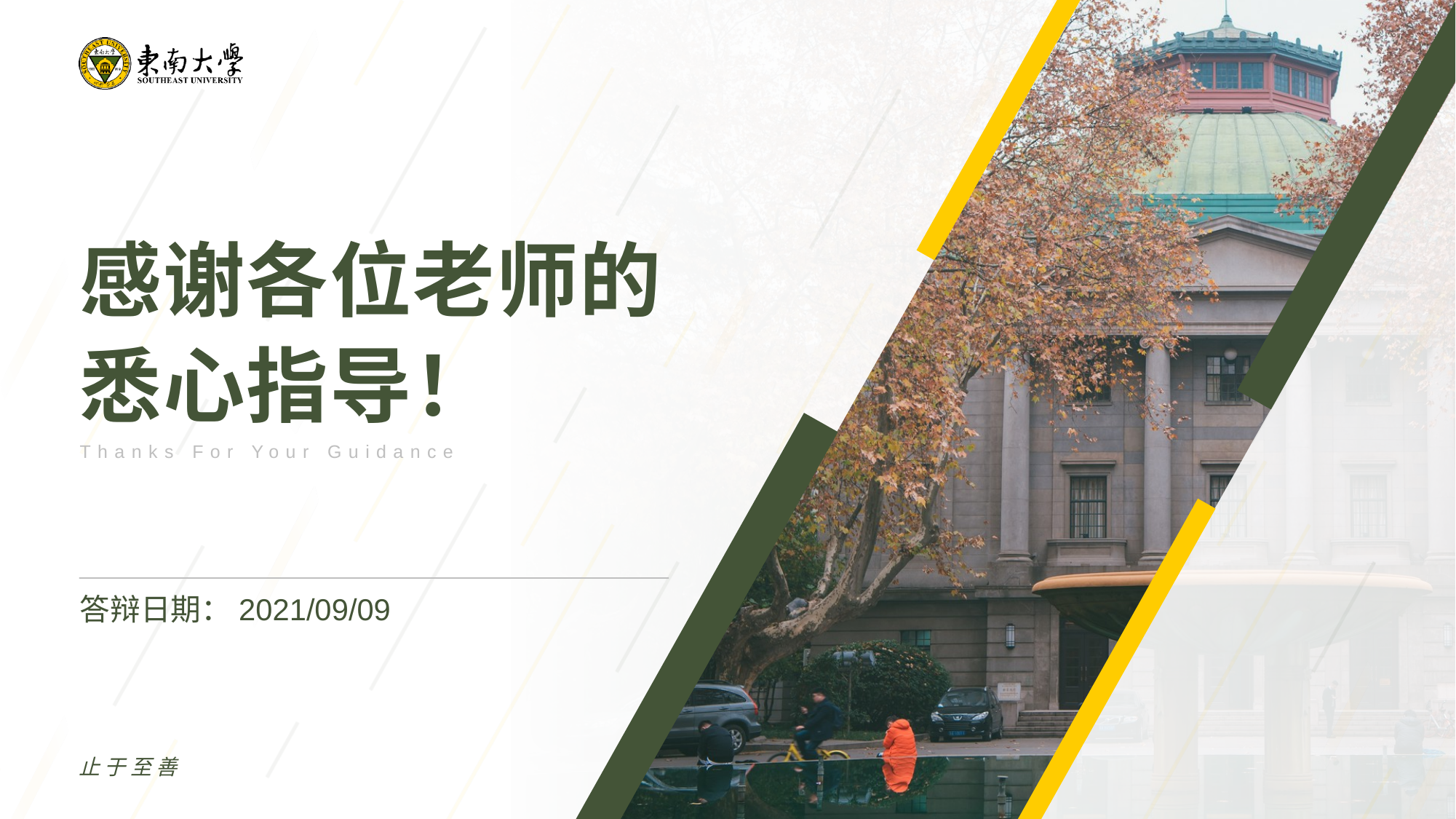

感谢各位老师的
悉心指导！
Thanks For Your Guidance
答辩日期：2021/09/09
止于至善